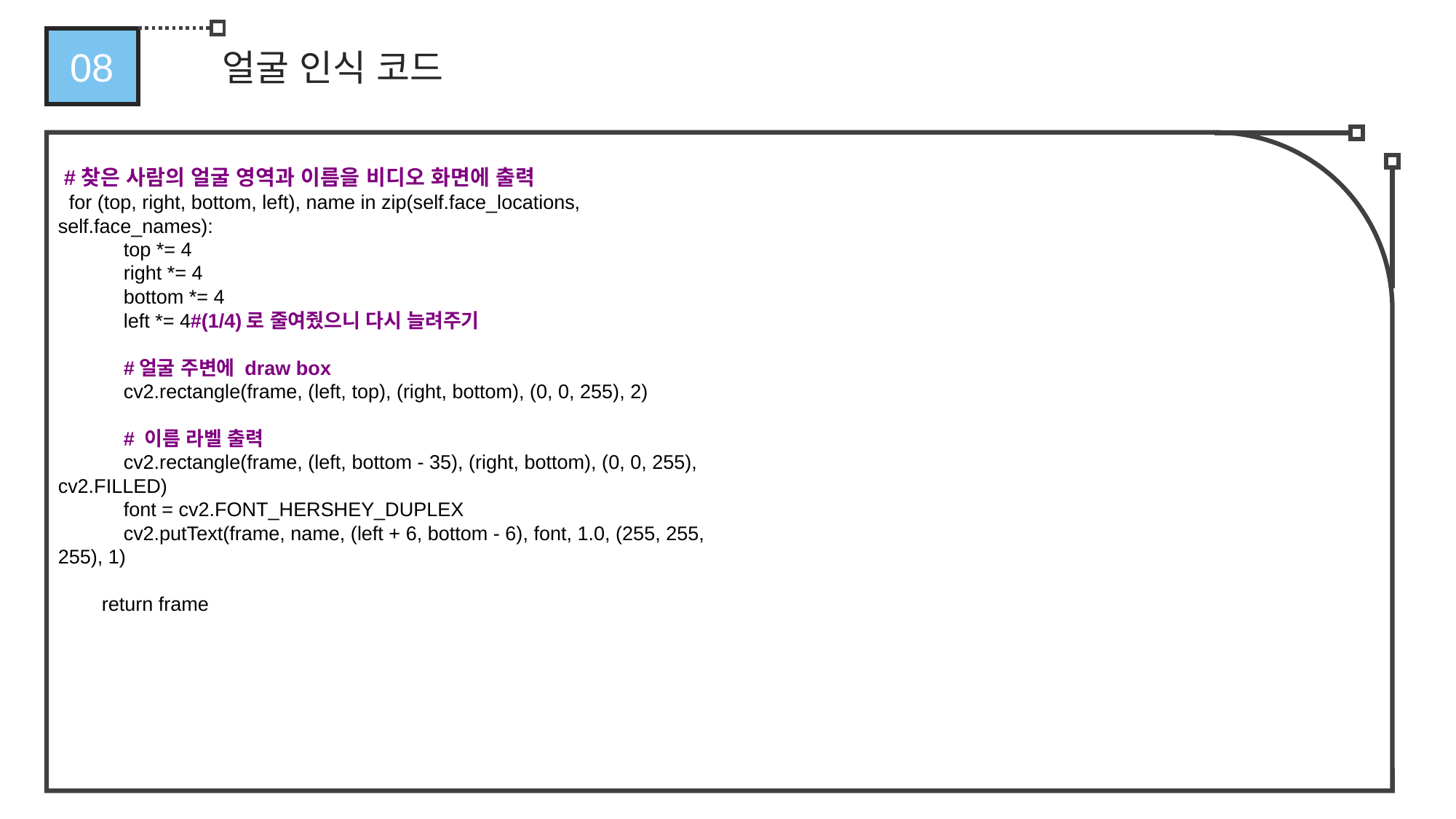

08
얼굴 인식 코드

 #찾은 사람의 얼굴 영역과 이름을 비디오 화면에 출력
  for (top, right, bottom, left), name in zip(self.face_locations, self.face_names):
            top *= 4
            right *= 4
            bottom *= 4
            left *= 4#(1/4)로 줄여줬으니 다시 늘려주기

            #얼굴 주변에 draw box
            cv2.rectangle(frame, (left, top), (right, bottom), (0, 0, 255), 2)

            # 이름 라벨 출력
            cv2.rectangle(frame, (left, bottom - 35), (right, bottom), (0, 0, 255), cv2.FILLED)
            font = cv2.FONT_HERSHEY_DUPLEX
            cv2.putText(frame, name, (left + 6, bottom - 6), font, 1.0, (255, 255, 255), 1)

        return frame